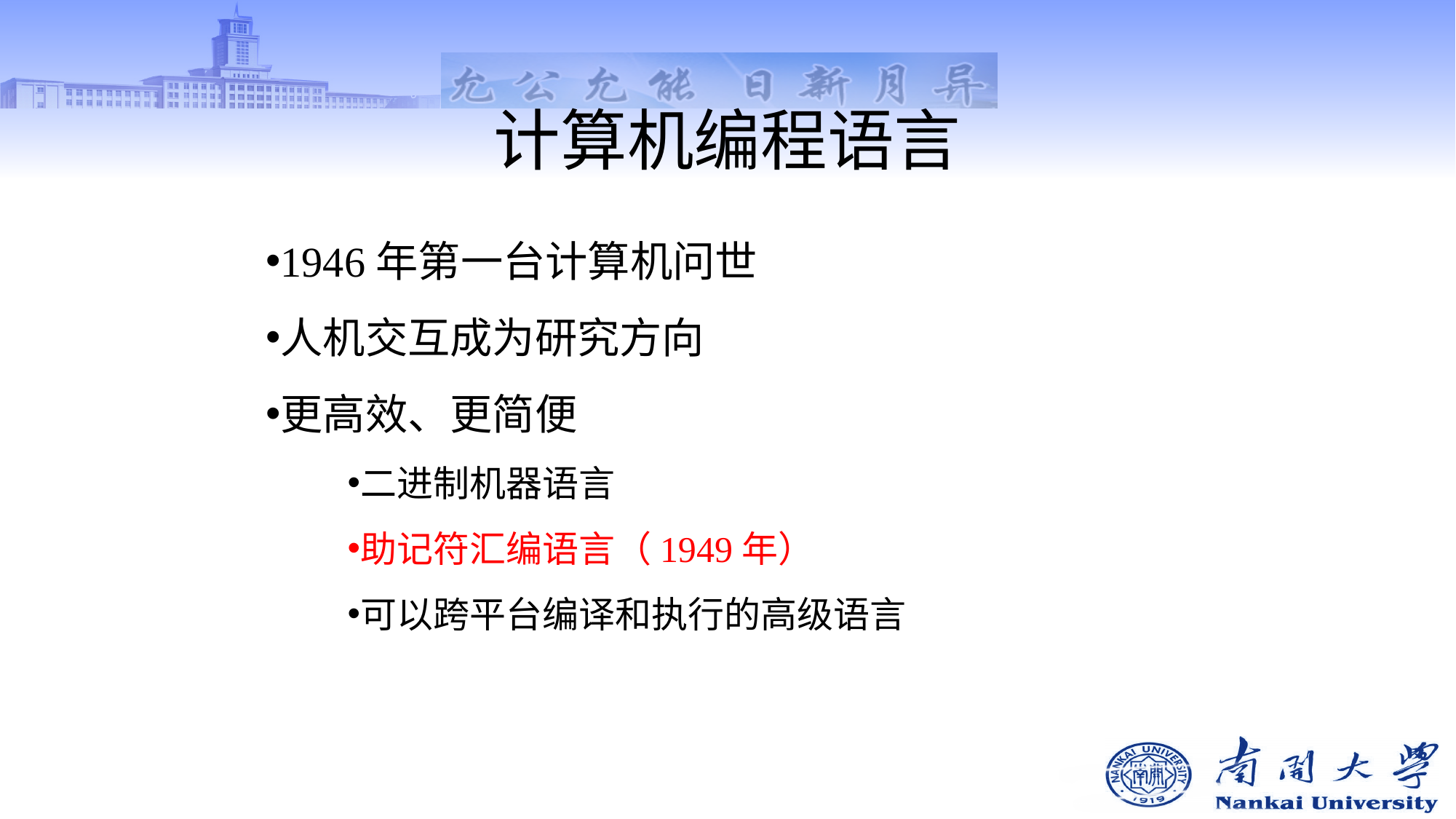

# 计算机编程语言
1946年第一台计算机问世
人机交互成为研究方向
更高效、更简便
二进制机器语言
助记符汇编语言（1949年）
可以跨平台编译和执行的高级语言